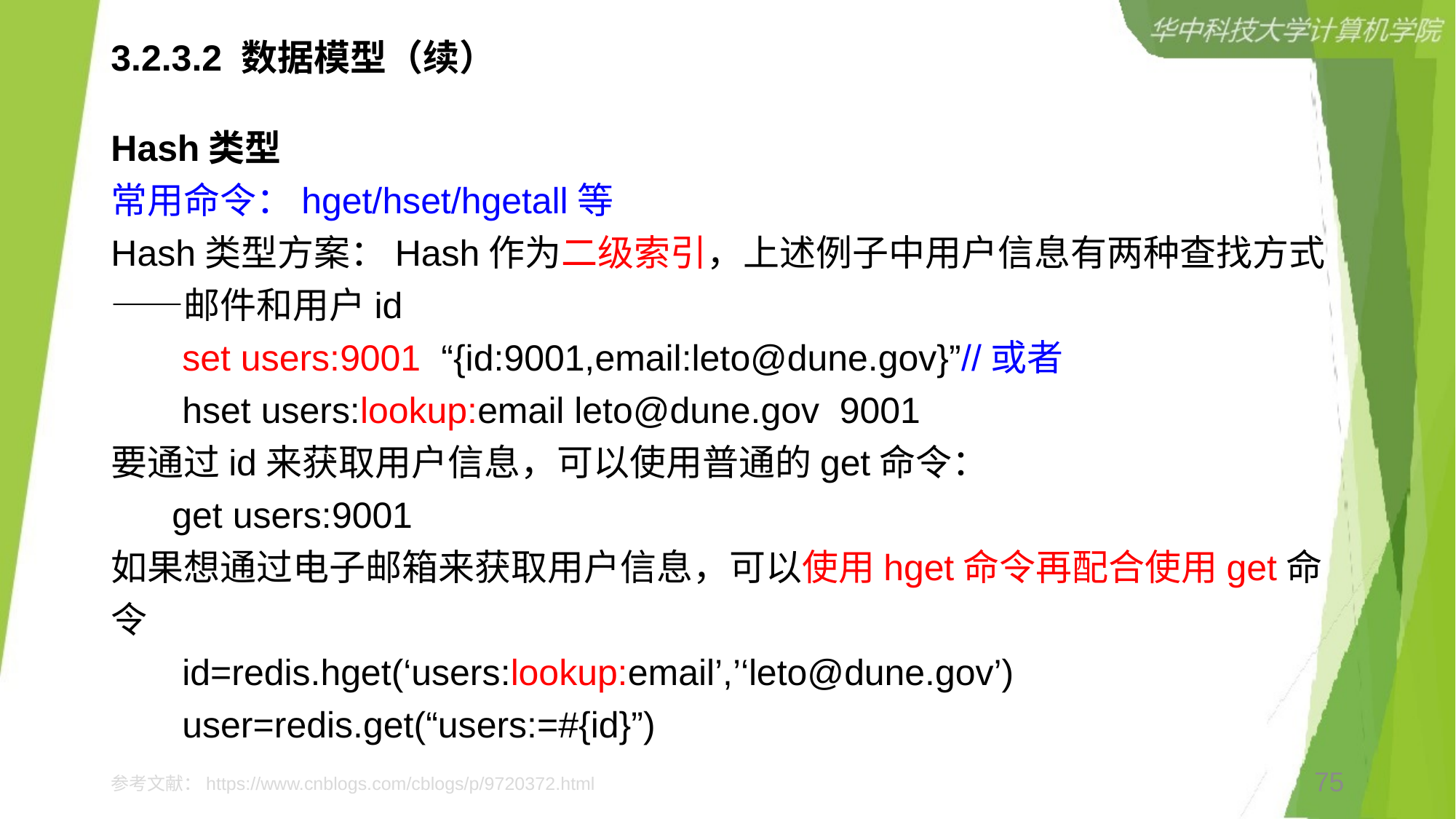

# 3.2.3.2 数据模型（续）
Hash类型
常用命令：hget/hset/hgetall等
Hash类型方案：Hash作为二级索引，上述例子中用户信息有两种查找方式——邮件和用户id
       set users:9001  “{id:9001,email:leto@dune.gov}”//或者
       hset users:lookup:email leto@dune.gov  9001
要通过id来获取用户信息，可以使用普通的get命令：
      get users:9001
如果想通过电子邮箱来获取用户信息，可以使用hget命令再配合使用get命令
       id=redis.hget(‘users:lookup:email’,’‘leto@dune.gov’)
       user=redis.get(“users:=#{id}”)
75
参考文献：https://www.cnblogs.com/cblogs/p/9720372.html